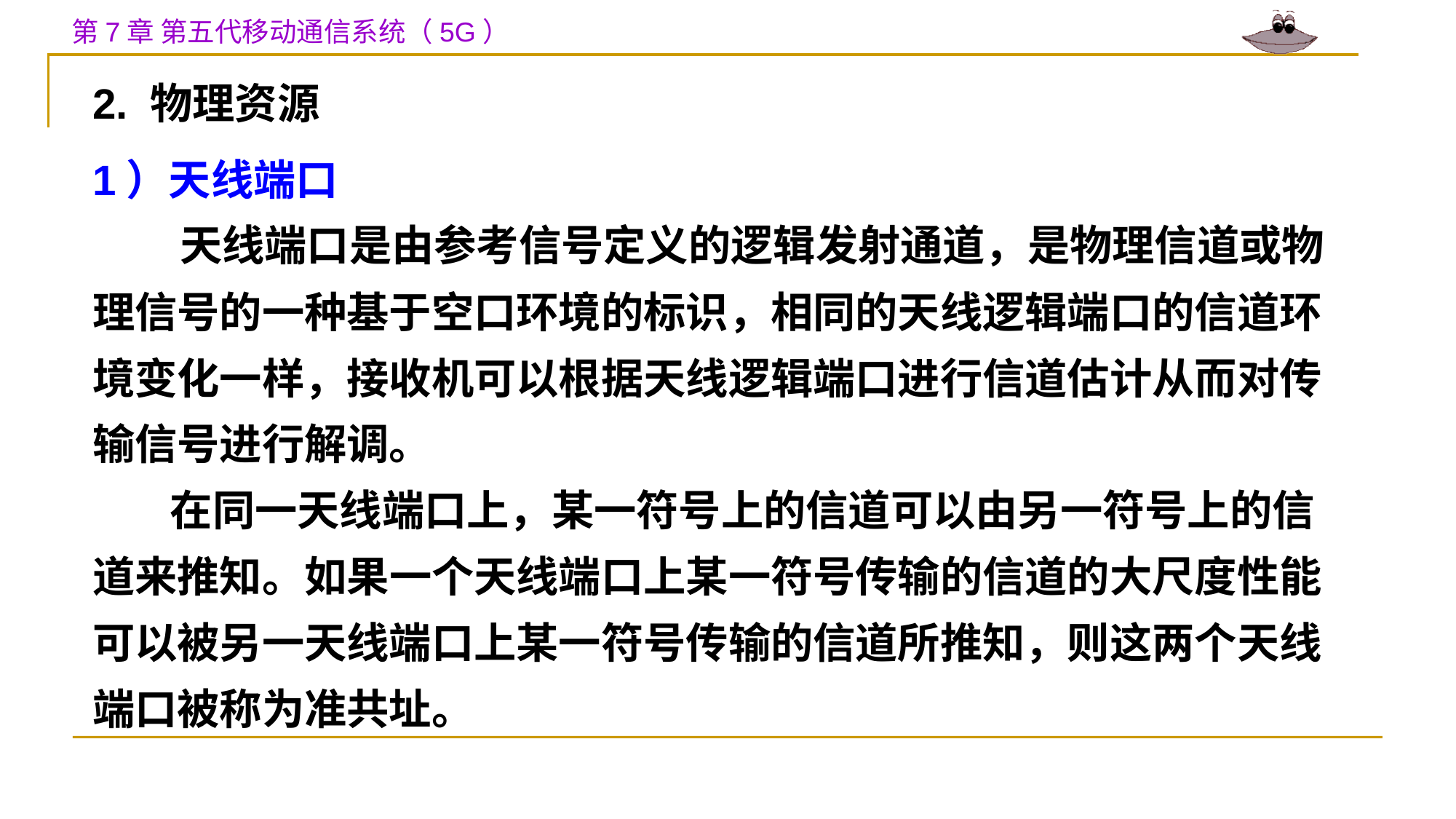

2. 物理资源
1）天线端口
        天线端口是由参考信号定义的逻辑发射通道，是物理信道或物理信号的一种基于空口环境的标识，相同的天线逻辑端口的信道环境变化一样，接收机可以根据天线逻辑端口进行信道估计从而对传输信号进行解调。
       在同一天线端口上，某一符号上的信道可以由另一符号上的信道来推知。如果一个天线端口上某一符号传输的信道的大尺度性能可以被另一天线端口上某一符号传输的信道所推知，则这两个天线端口被称为准共址。